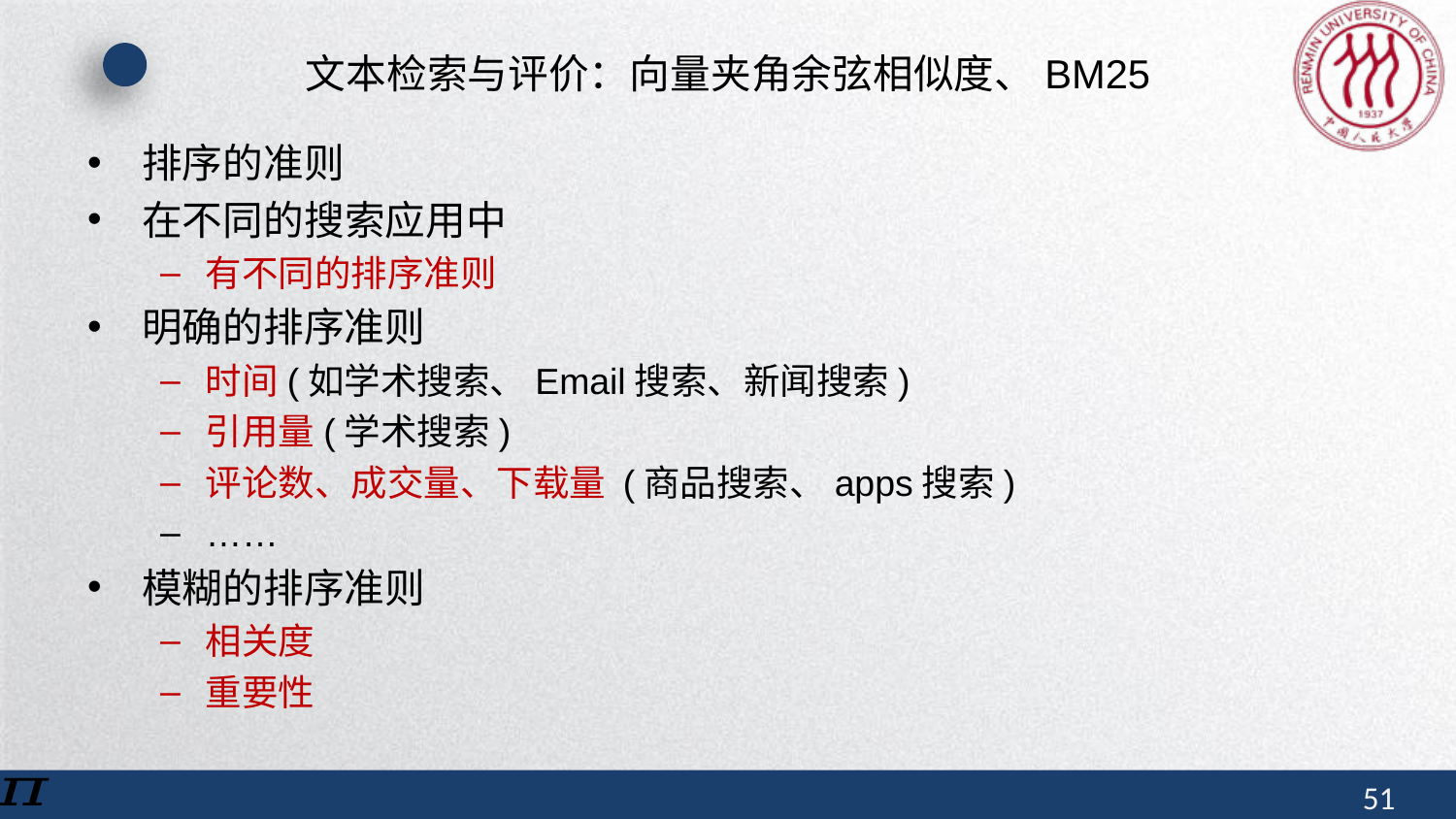

# 文本检索与评价：向量夹角余弦相似度、BM25
排序的准则
在不同的搜索应用中
有不同的排序准则
明确的排序准则
时间(如学术搜索、Email搜索、新闻搜索)
引用量(学术搜索)
评论数、成交量、下载量 (商品搜索、apps搜索)
……
模糊的排序准则
相关度
重要性